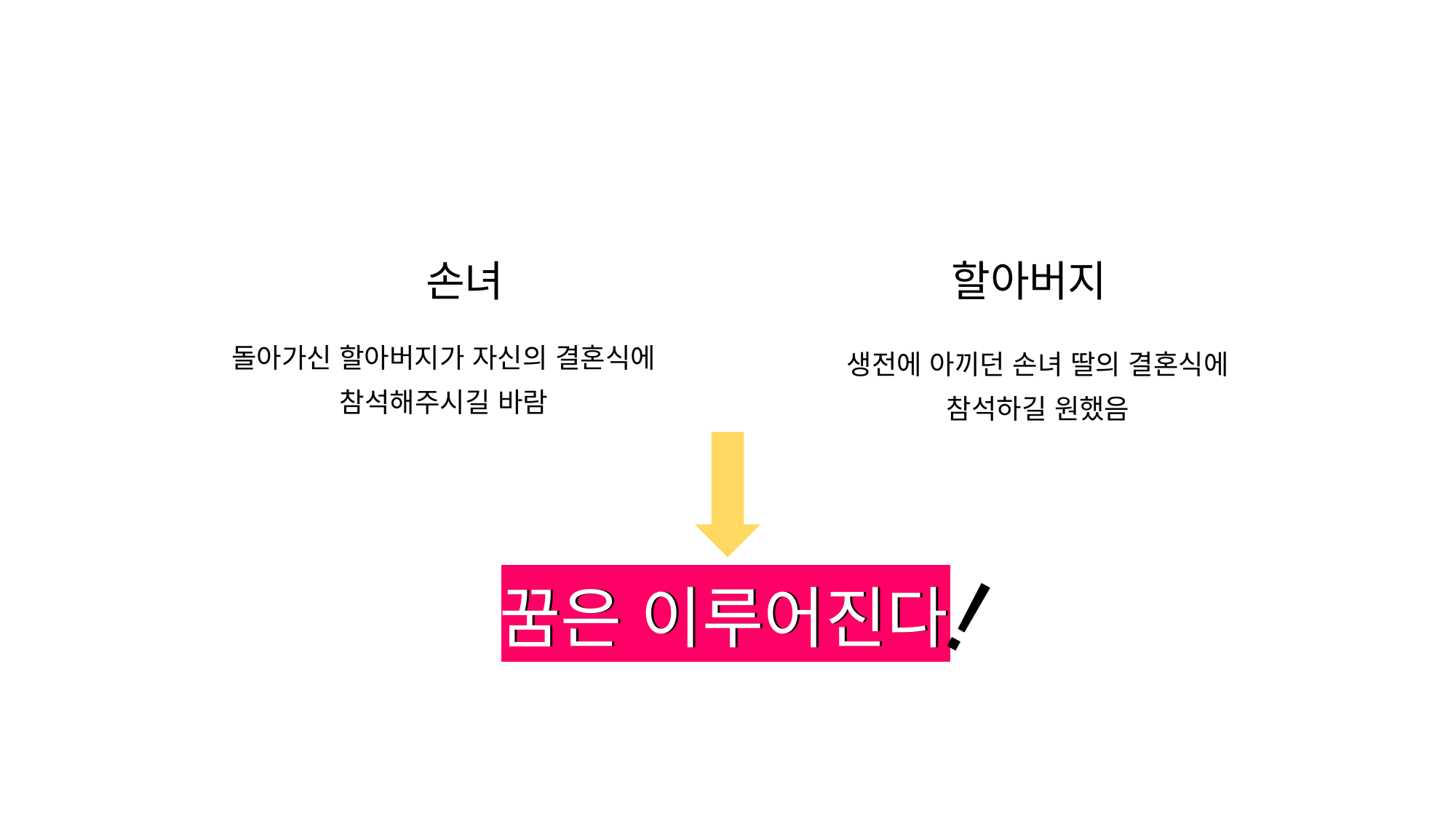

손녀
할아버지
돌아가신 할아버지가 자신의 결혼식에
참석해주시길 바람
생전에 아끼던 손녀 딸의 결혼식에
참석하길 원했음

꿈은 이루어진다
꿈은 이루어진다
!